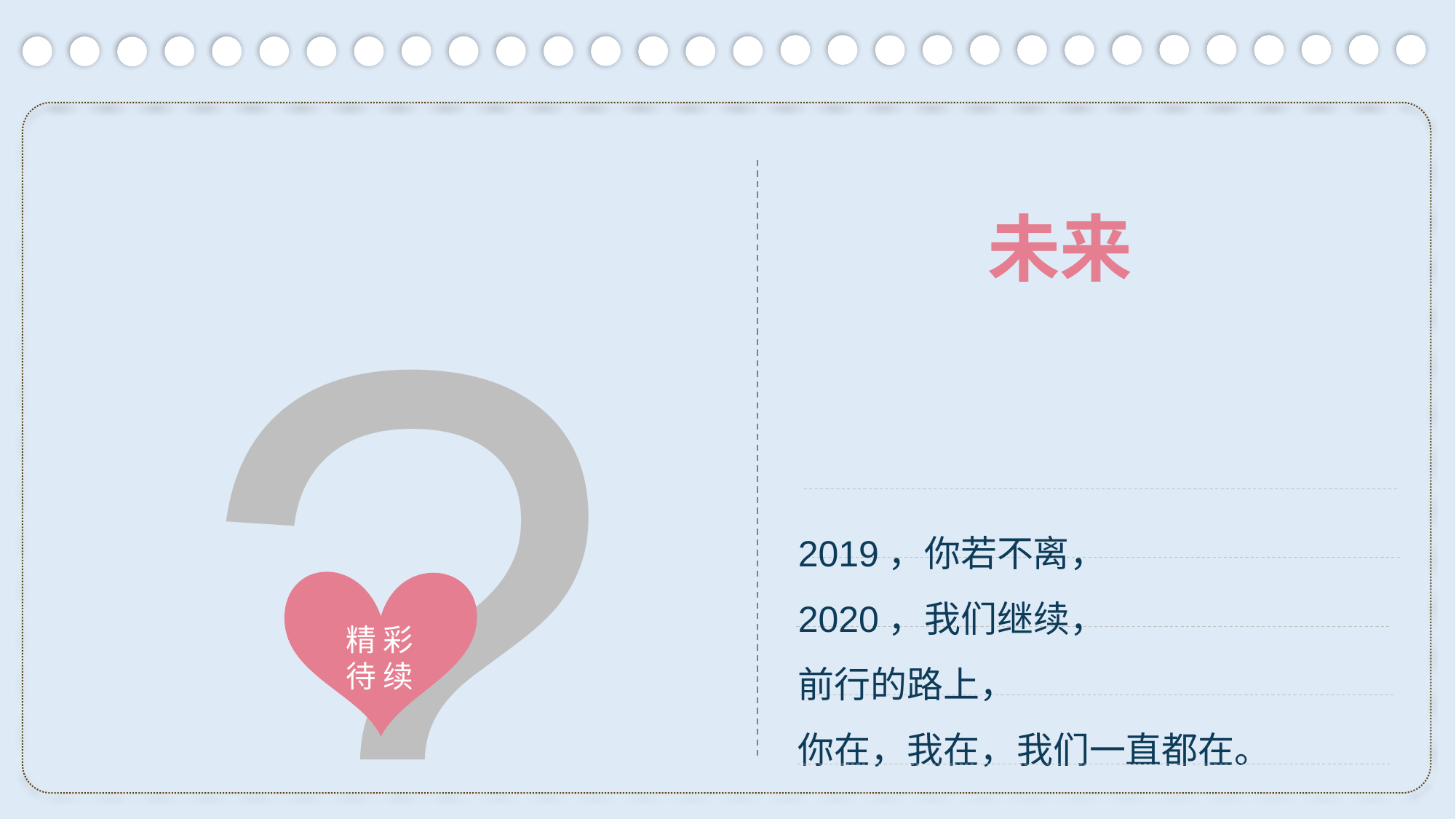

?
未来
2019，你若不离，
2020，我们继续，
前行的路上，
你在，我在，我们一直都在。

精 彩
待 续